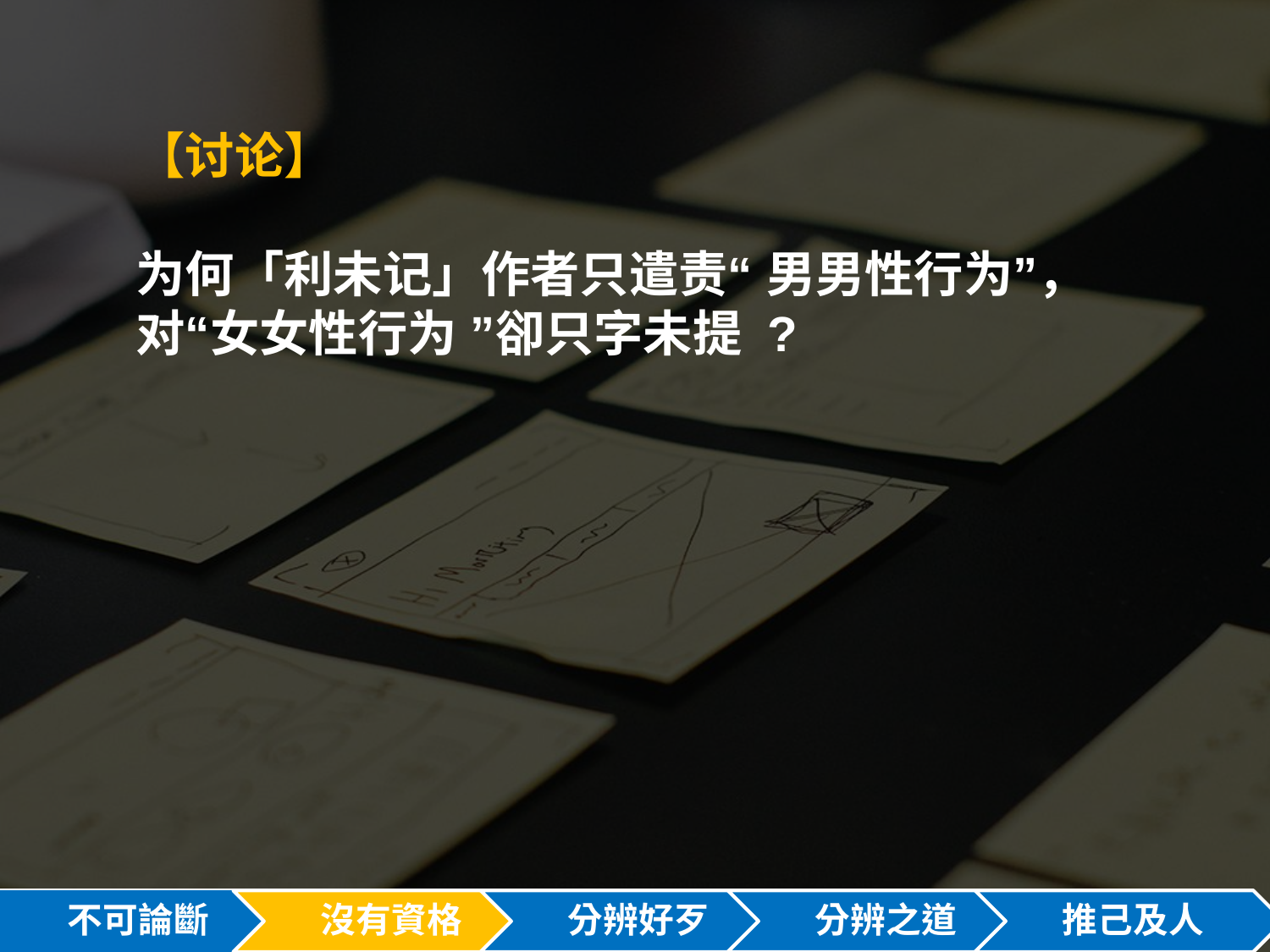

【讨论】

为何「利未记」作者只遣责“ 男男性行为”，对“女女性行为 ”卻只字未提 ?

不可論斷

沒有資格

分辨好歹

分辨之道

推己及人